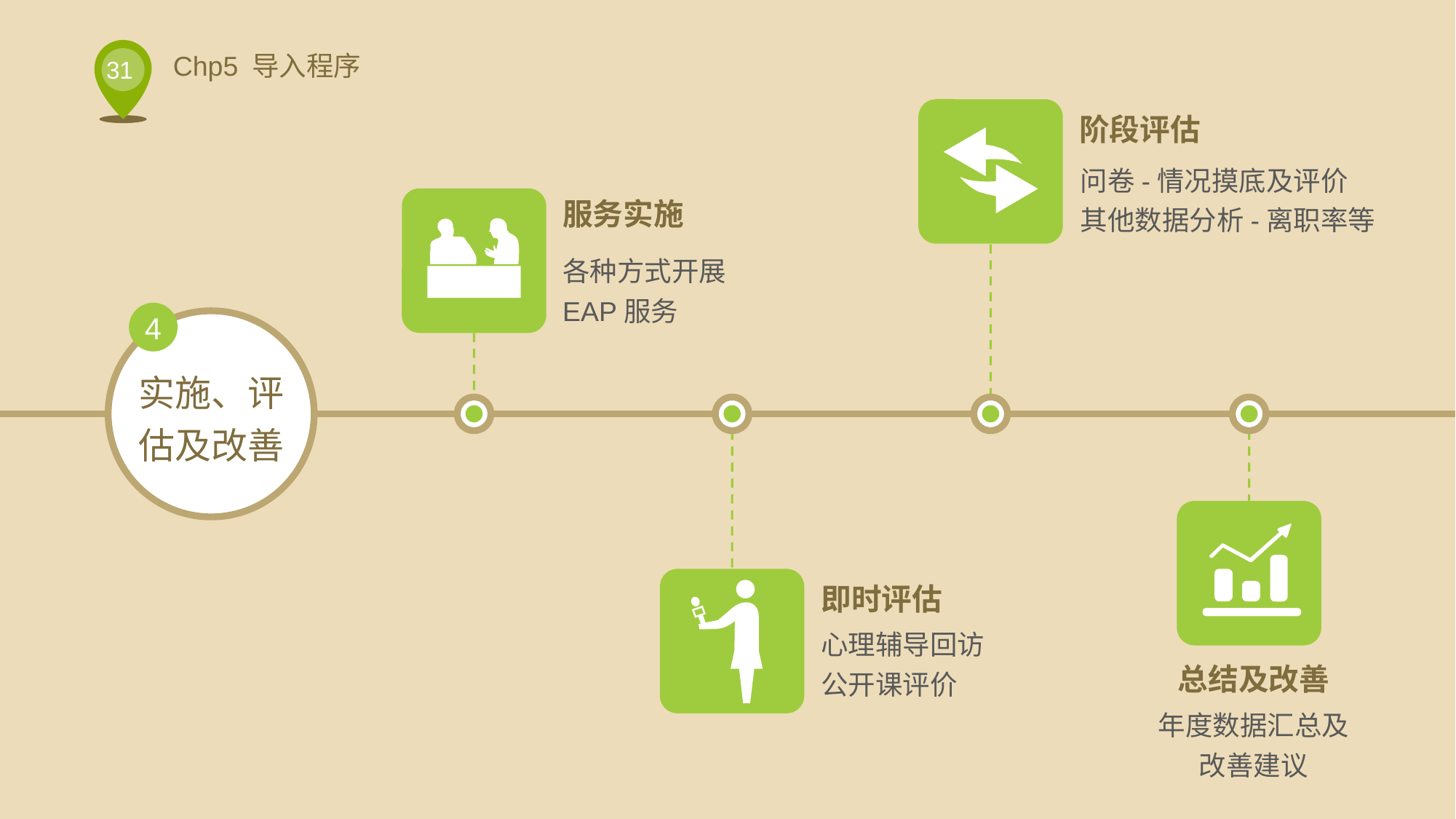

阶段评估

问卷-情况摸底及评价
其他数据分析-离职率等
服务实施

各种方式开展EAP服务
4
实施、评估及改善

即时评估

心理辅导回访
公开课评价
总结及改善
年度数据汇总及改善建议